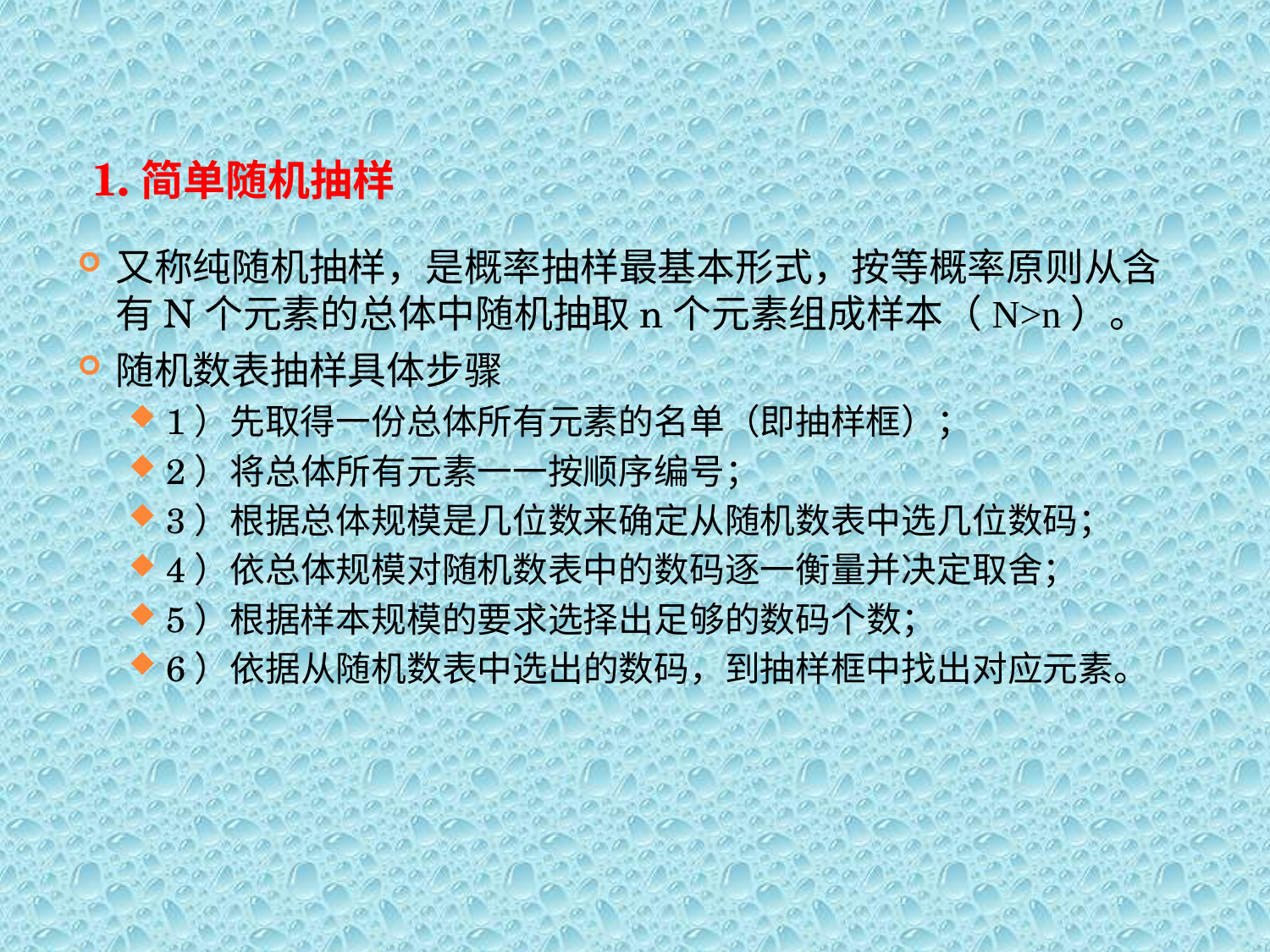

# 1.简单随机抽样
又称纯随机抽样，是概率抽样最基本形式，按等概率原则从含有N个元素的总体中随机抽取n个元素组成样本（N>n）。
随机数表抽样具体步骤
1）先取得一份总体所有元素的名单（即抽样框）；
2）将总体所有元素一一按顺序编号；
3）根据总体规模是几位数来确定从随机数表中选几位数码；
4）依总体规模对随机数表中的数码逐一衡量并决定取舍；
5）根据样本规模的要求选择出足够的数码个数；
6）依据从随机数表中选出的数码，到抽样框中找出对应元素。